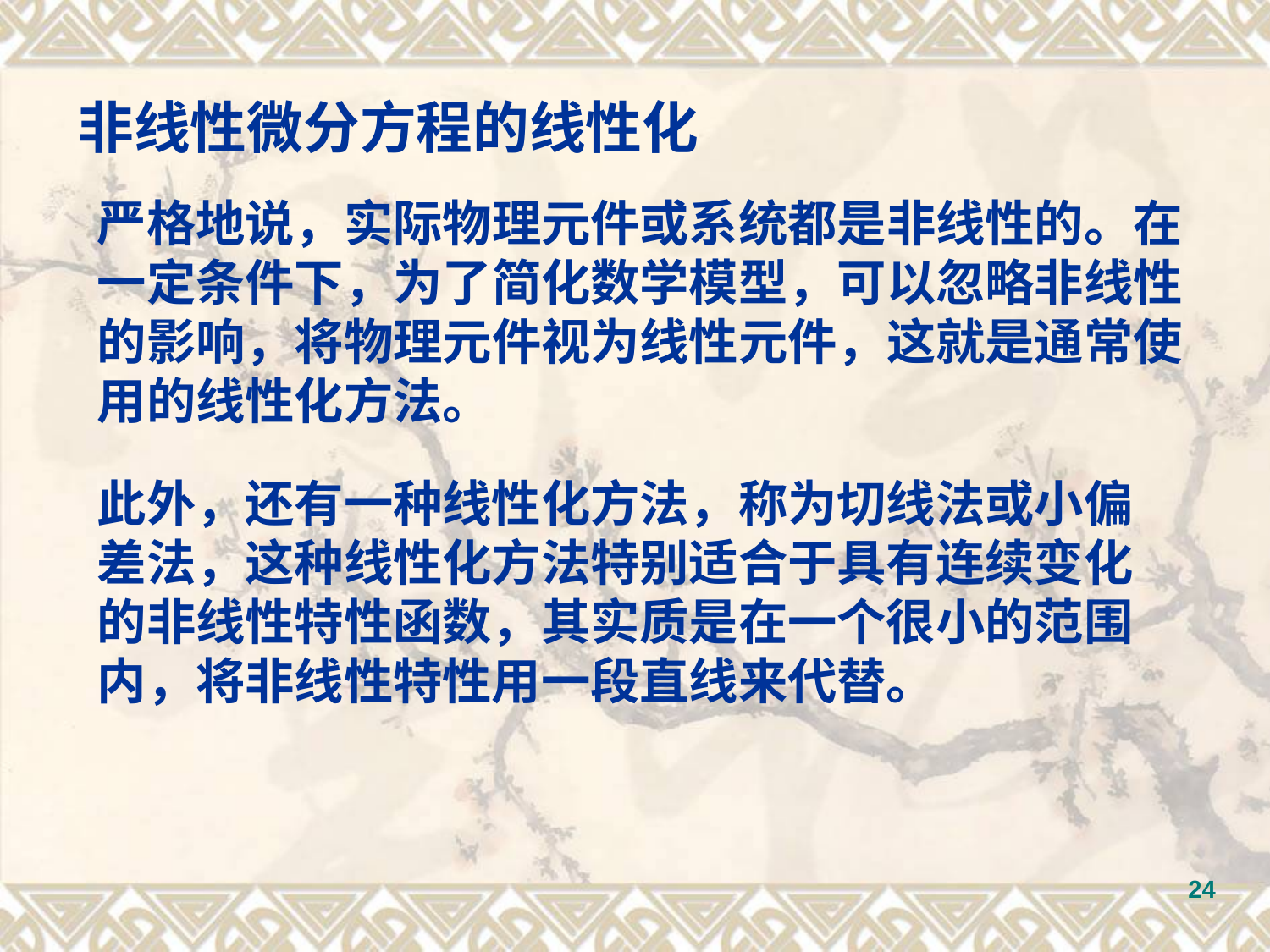

非线性微分方程的线性化
严格地说，实际物理元件或系统都是非线性的。在一定条件下，为了简化数学模型，可以忽略非线性的影响，将物理元件视为线性元件，这就是通常使用的线性化方法。
此外，还有一种线性化方法，称为切线法或小偏差法，这种线性化方法特别适合于具有连续变化的非线性特性函数，其实质是在一个很小的范围内，将非线性特性用一段直线来代替。
24
24